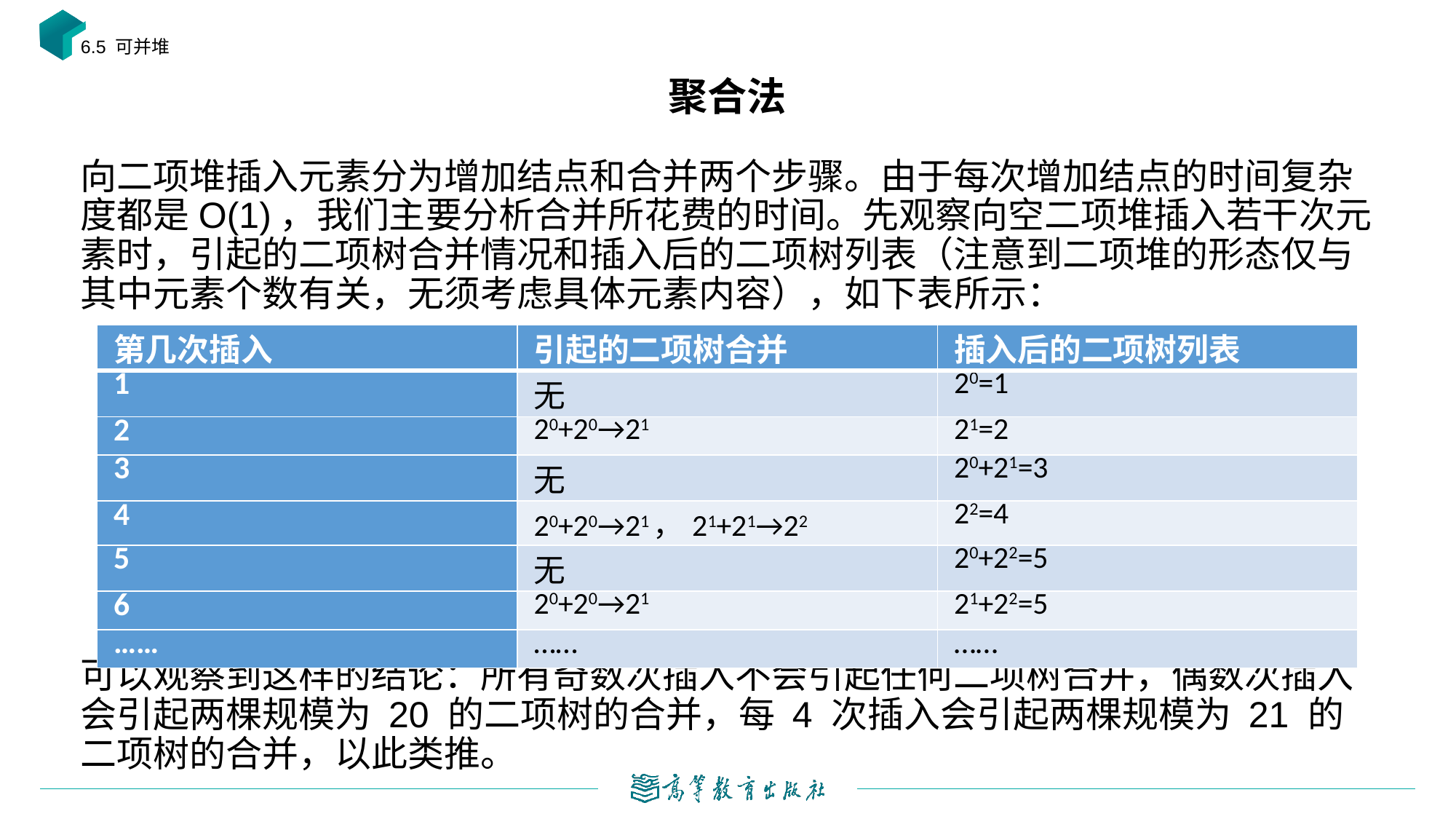

6.5 可并堆

# 聚合法
向二项堆插入元素分为增加结点和合并两个步骤。由于每次增加结点的时间复杂度都是O(1)，我们主要分析合并所花费的时间。先观察向空二项堆插入若干次元素时，引起的二项树合并情况和插入后的二项树列表（注意到二项堆的形态仅与其中元素个数有关，无须考虑具体元素内容），如下表所示：

可以观察到这样的结论：所有奇数次插入不会引起任何二项树合并，偶数次插入会引起两棵规模为 20 的二项树的合并，每 4 次插入会引起两棵规模为 21 的二项树的合并，以此类推。
| 第几次插入 | 引起的二项树合并 | 插入后的二项树列表 |
| --- | --- | --- |
| 1 | 无 | 20=1 |
| 2 | 20+20→21 | 21=2 |
| 3 | 无 | 20+21=3 |
| 4 | 20+20→21，21+21→22 | 22=4 |
| 5 | 无 | 20+22=5 |
| 6 | 20+20→21 | 21+22=5 |
| …… | …… | …… |